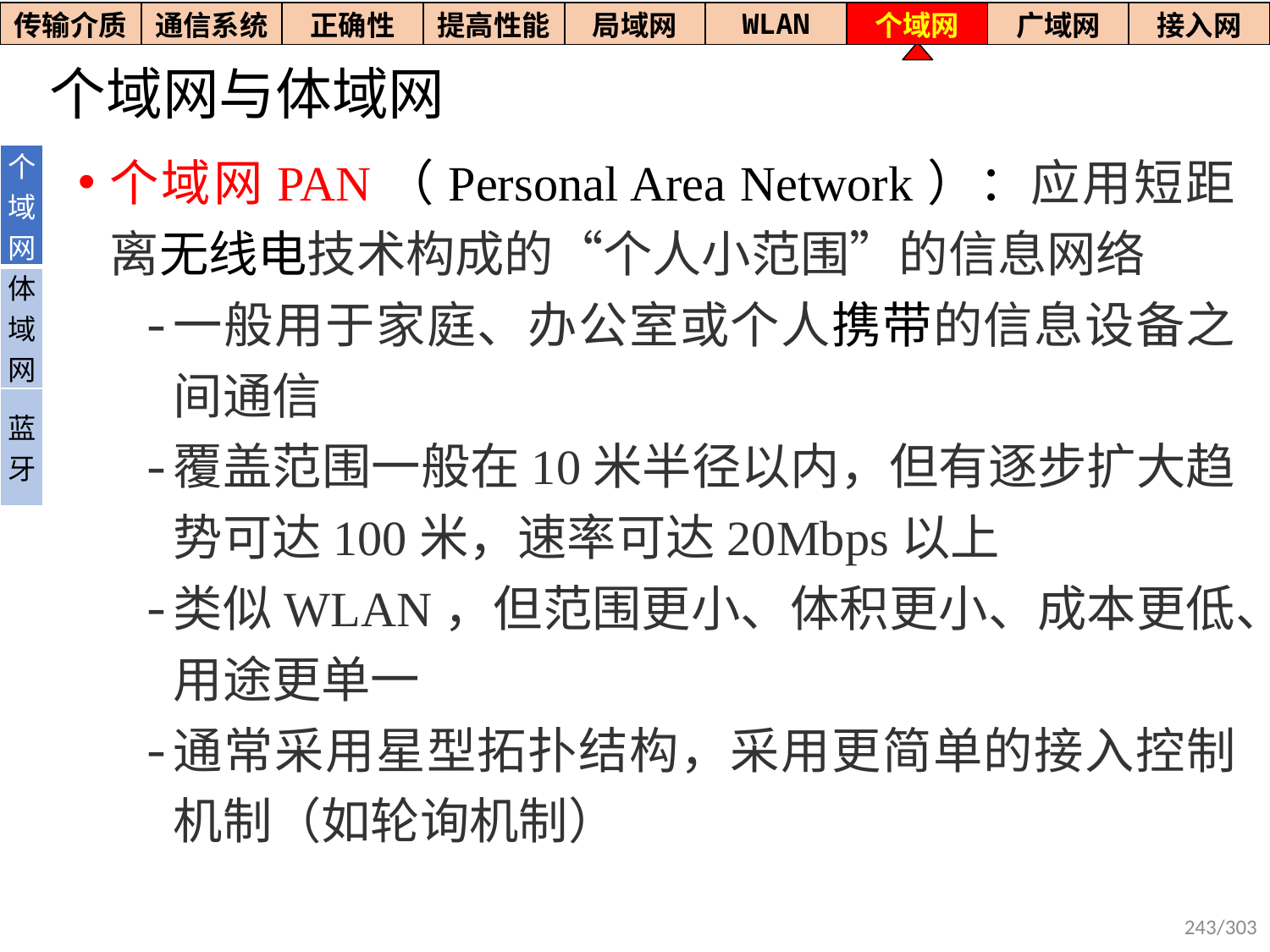

| 传输介质 | 通信系统 | 正确性 | 提高性能 | 局域网 | WLAN | 个域网 | 广域网 | 接入网 |
| --- | --- | --- | --- | --- | --- | --- | --- | --- |

# 个域网与体域网
个域网PAN（Personal Area Network）：应用短距离无线电技术构成的“个人小范围”的信息网络
一般用于家庭、办公室或个人携带的信息设备之间通信
覆盖范围一般在10米半径以内，但有逐步扩大趋势可达100米，速率可达20Mbps以上
类似WLAN，但范围更小、体积更小、成本更低、用途更单一
通常采用星型拓扑结构，采用更简单的接入控制机制（如轮询机制）

| 个域网 |
| --- |
| 体域网 |
| 蓝牙 |
243/303